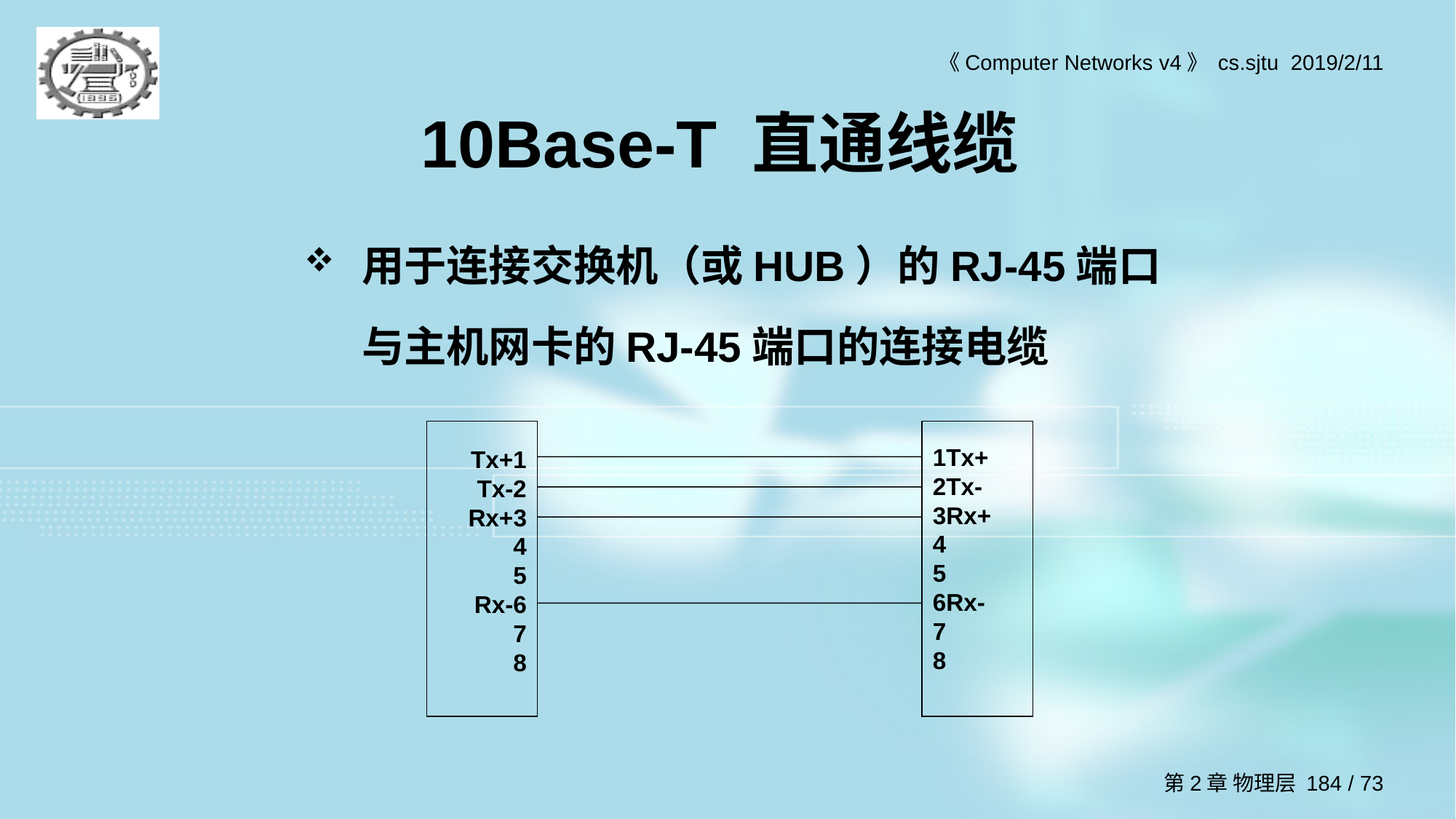

# 10Base-T 直通线缆
用于连接交换机（或HUB）的RJ-45端口与主机网卡的RJ-45端口的连接电缆

1Tx+
2Tx-
3Rx+
4
5
6Rx-
7
8
Tx+1
Tx-2
Rx+3
4
5
Rx-6
7
8